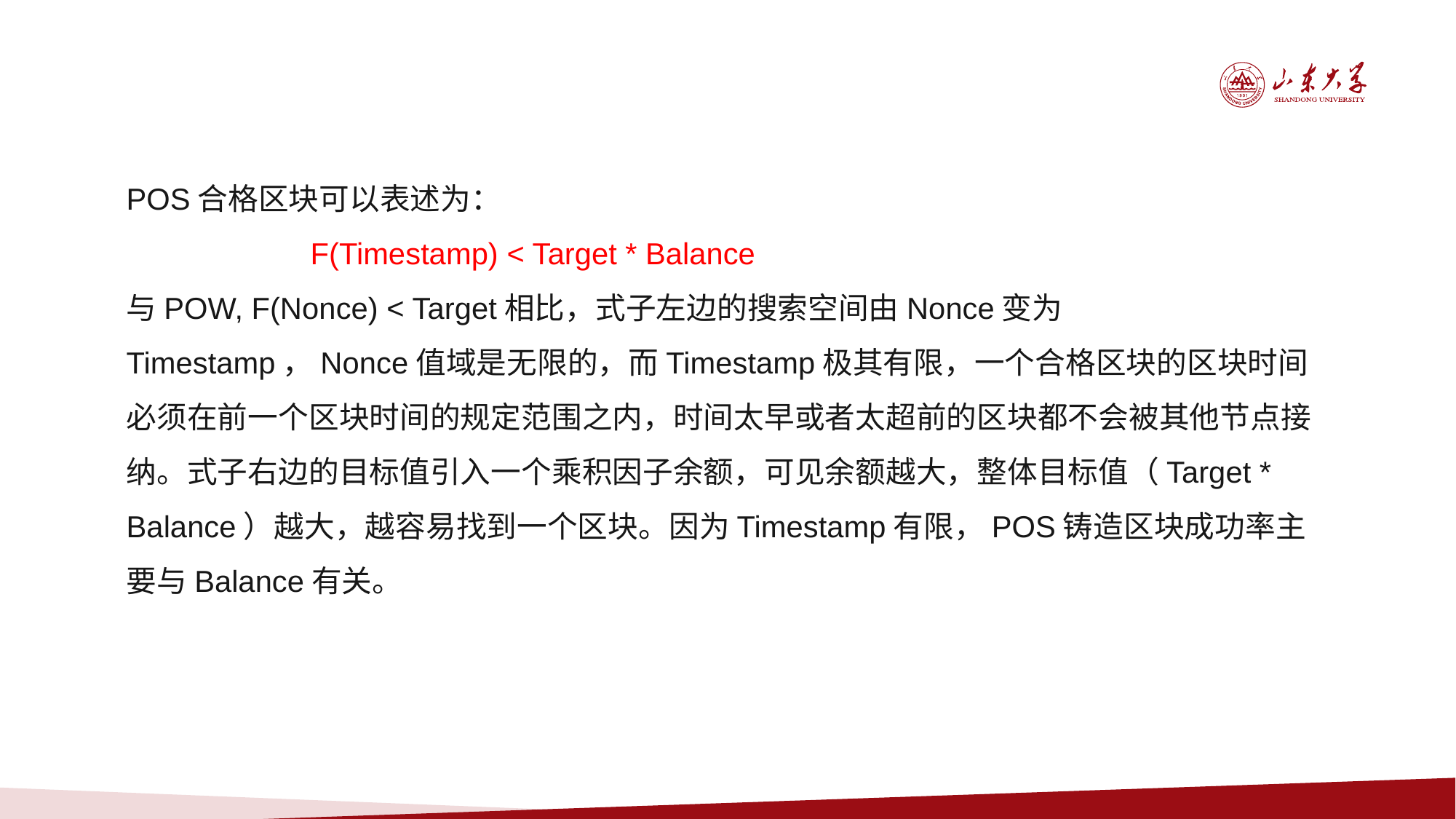

POS合格区块可以表述为：
                      F(Timestamp) < Target * Balance
与POW, F(Nonce) < Target相比，式子左边的搜索空间由Nonce变为Timestamp，Nonce值域是无限的，而Timestamp极其有限，一个合格区块的区块时间必须在前一个区块时间的规定范围之内，时间太早或者太超前的区块都不会被其他节点接纳。式子右边的目标值引入一个乘积因子余额，可见余额越大，整体目标值（Target * Balance）越大，越容易找到一个区块。因为Timestamp有限，POS铸造区块成功率主要与Balance有关。